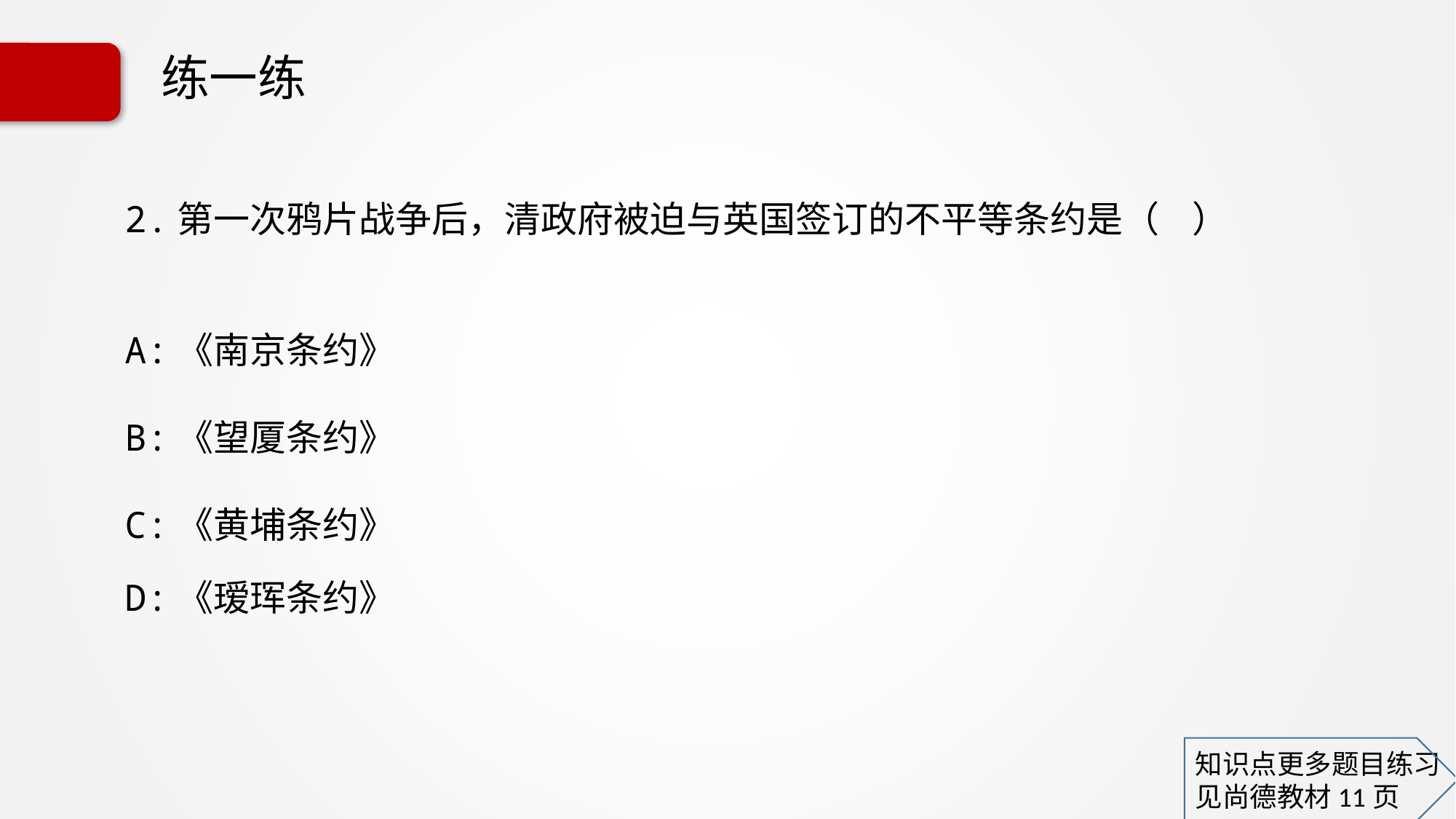

练一练
2.第一次鸦片战争后，清政府被迫与英国签订的不平等条约是（    ）

A:《南京条约》

B:《望厦条约》

C:《黄埔条约》
D:《瑷珲条约》

知识点更多题目练习
见尚德教材11页